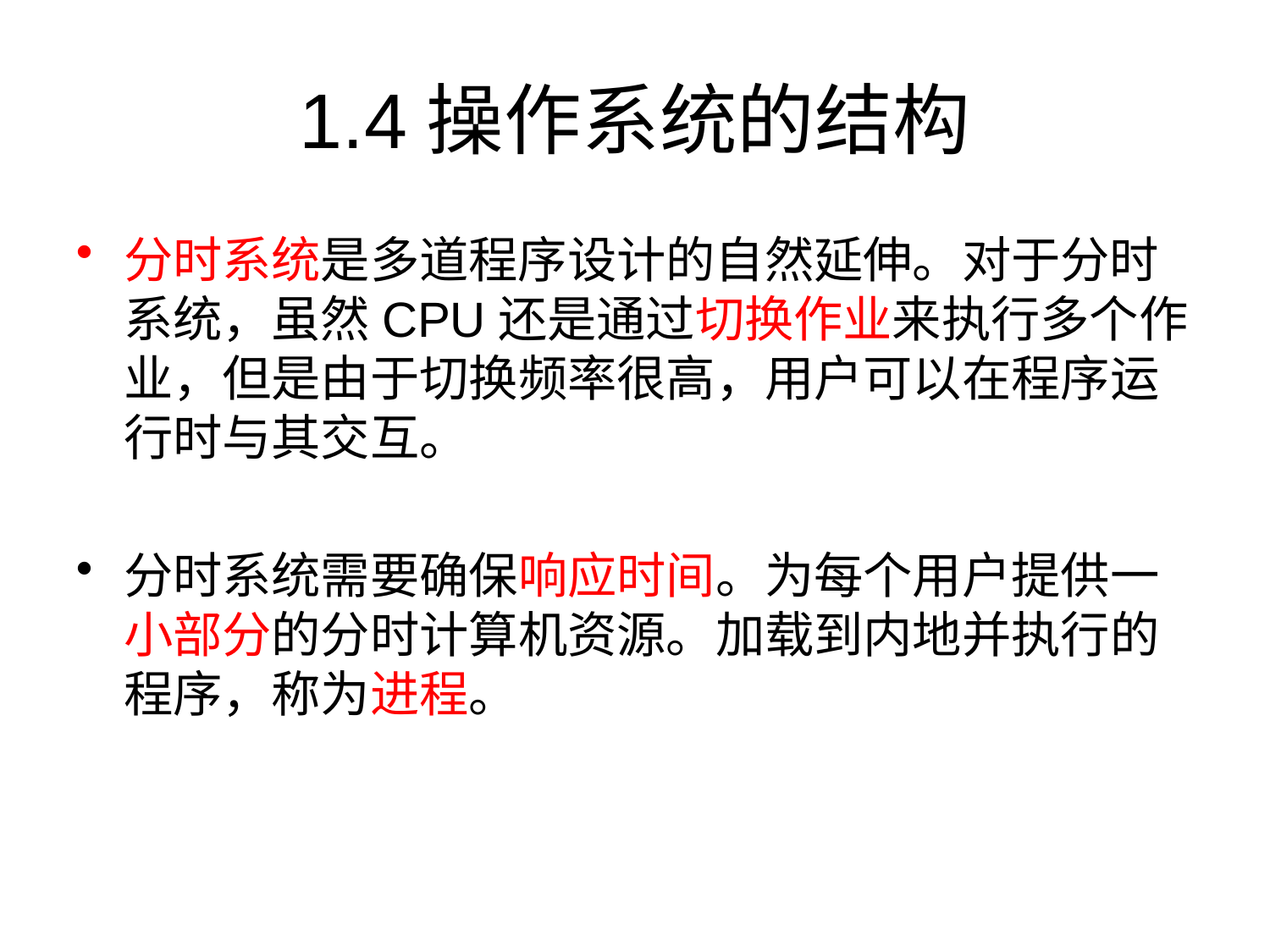

# 1.4	操作系统的结构
分时系统是多道程序设计的自然延伸。对于分时系统，虽然CPU还是通过切换作业来执行多个作业，但是由于切换频率很高，用户可以在程序运行时与其交互。

分时系统需要确保响应时间。为每个用户提供一小部分的分时计算机资源。加载到内地并执行的程序，称为进程。